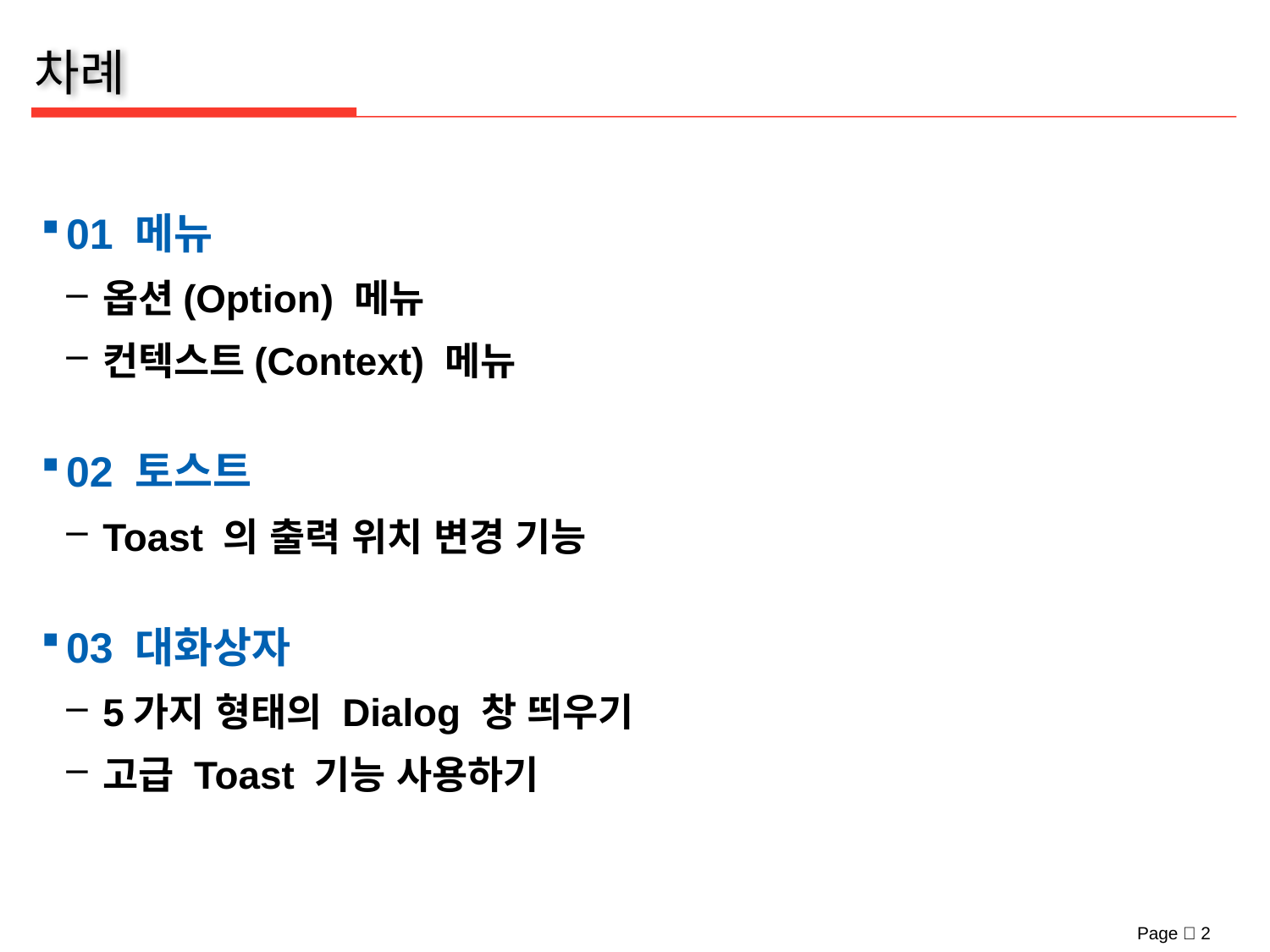

01 메뉴
옵션(Option) 메뉴
컨텍스트(Context) 메뉴

02 토스트
Toast 의 출력 위치 변경 기능

03 대화상자
5가지 형태의 Dialog 창 띄우기
고급 Toast 기능 사용하기